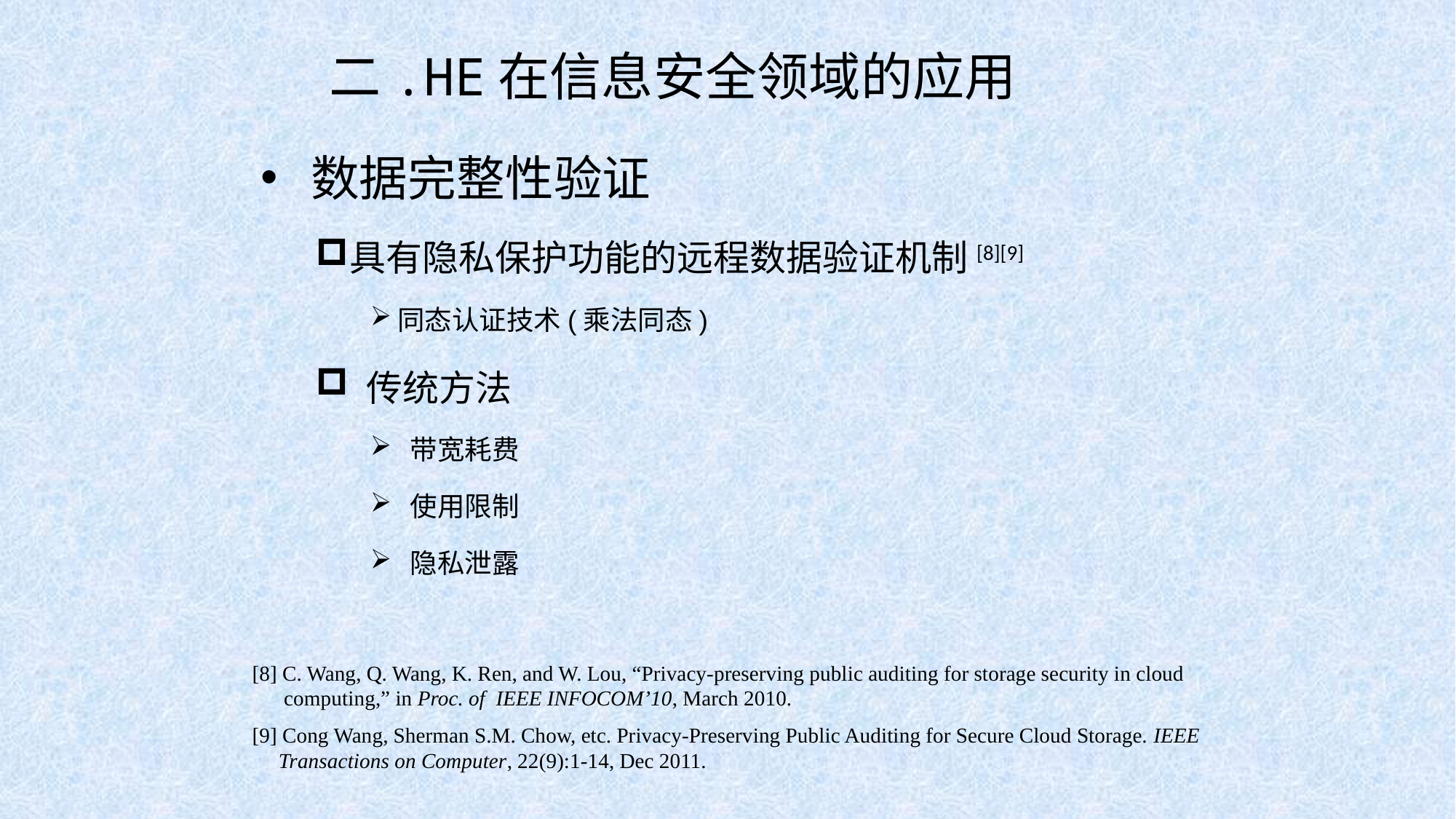

# 二.HE在信息安全领域的应用
 数据完整性验证
具有隐私保护功能的远程数据验证机制[8][9]
同态认证技术(乘法同态)
 传统方法
 带宽耗费
 使用限制
 隐私泄露
[8] C. Wang, Q. Wang, K. Ren, and W. Lou, “Privacy-preserving public auditing for storage security in cloud
      computing,” in Proc. of  IEEE INFOCOM’10, March 2010.
[9] Cong Wang, Sherman S.M. Chow, etc. Privacy-Preserving Public Auditing for Secure Cloud Storage. IEEE
     Transactions on Computer, 22(9):1-14, Dec 2011.